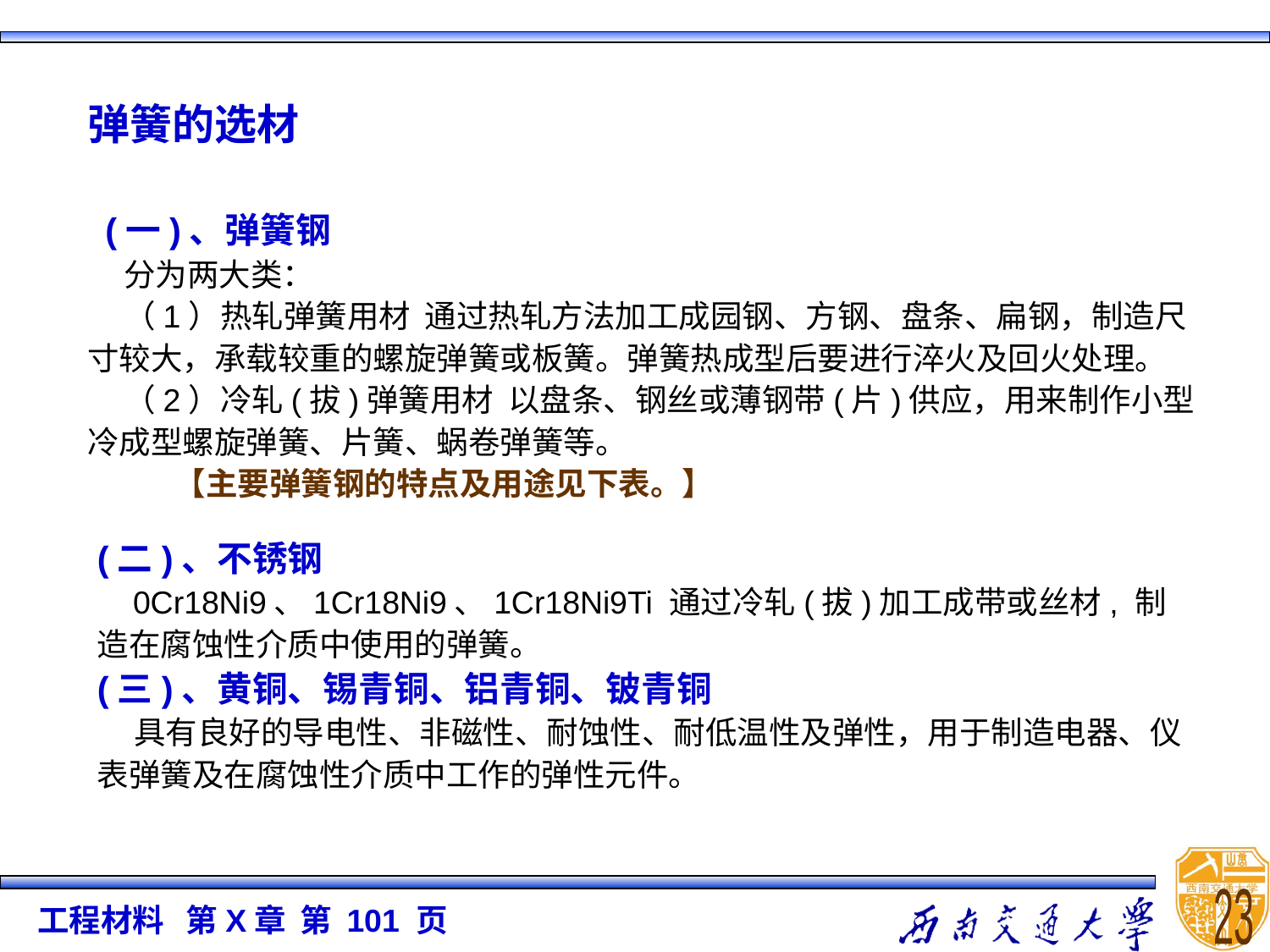

弹簧的选材

  (一)、弹簧钢
    分为两大类：
    （1）热轧弹簧用材  通过热轧方法加工成园钢、方钢、盘条、扁钢，制造尺寸较大，承载较重的螺旋弹簧或板簧。弹簧热成型后要进行淬火及回火处理。
    （2）冷轧(拔)弹簧用材  以盘条、钢丝或薄钢带(片)供应，用来制作小型冷成型螺旋弹簧、片簧、蜗卷弹簧等。
           【主要弹簧钢的特点及用途见下表。】
(二)、不锈钢
    0Cr18Ni9、1Cr18Ni9、1Cr18Ni9Ti 通过冷轧(拔)加工成带或丝材, 制造在腐蚀性介质中使用的弹簧。
(三)、黄铜、锡青铜、铝青铜、铍青铜
    具有良好的导电性、非磁性、耐蚀性、耐低温性及弹性，用于制造电器、仪表弹簧及在腐蚀性介质中工作的弹性元件。
23